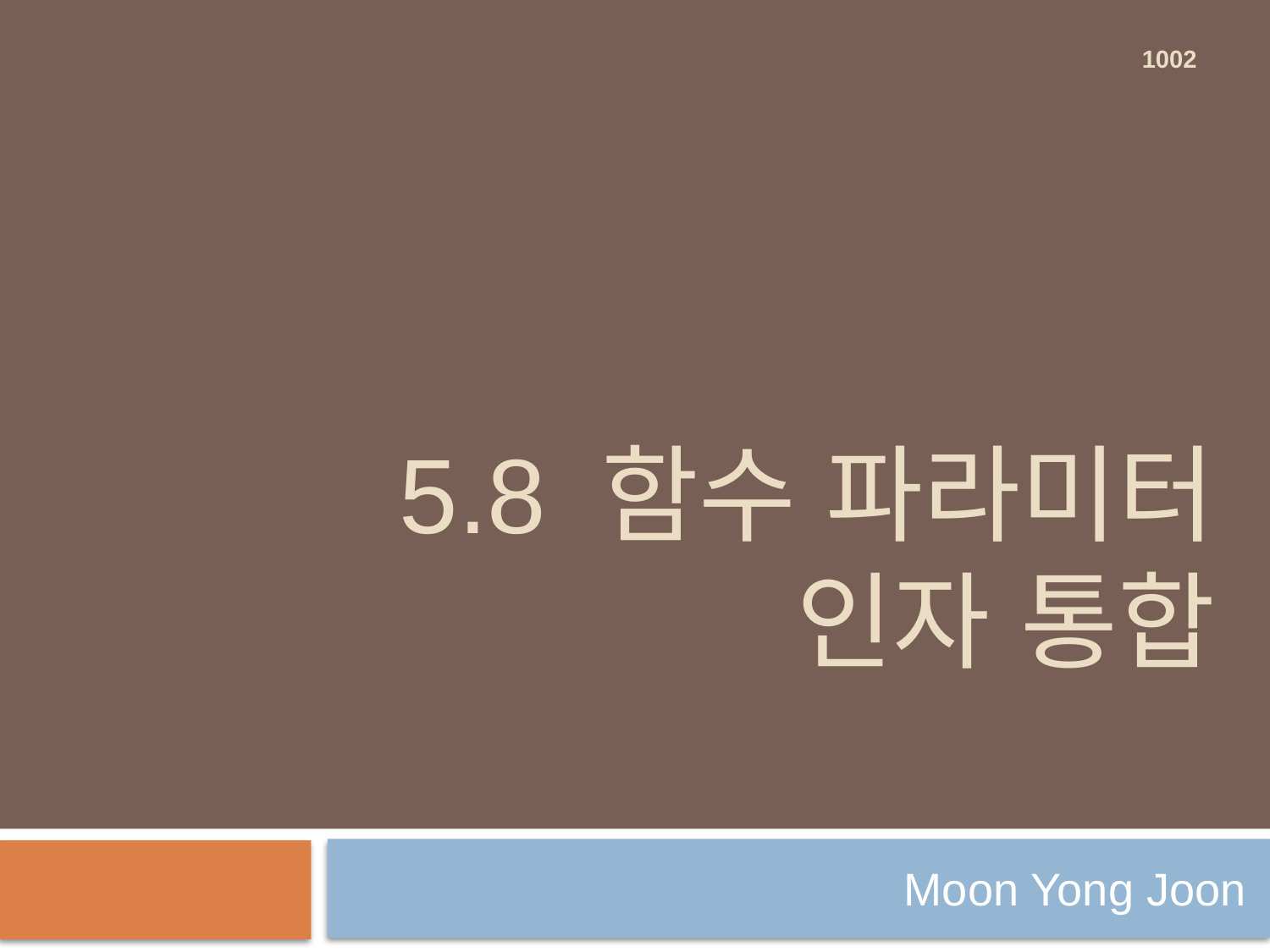

1002
# 5.8 함수 파라미터 인자 통합
Moon Yong Joon